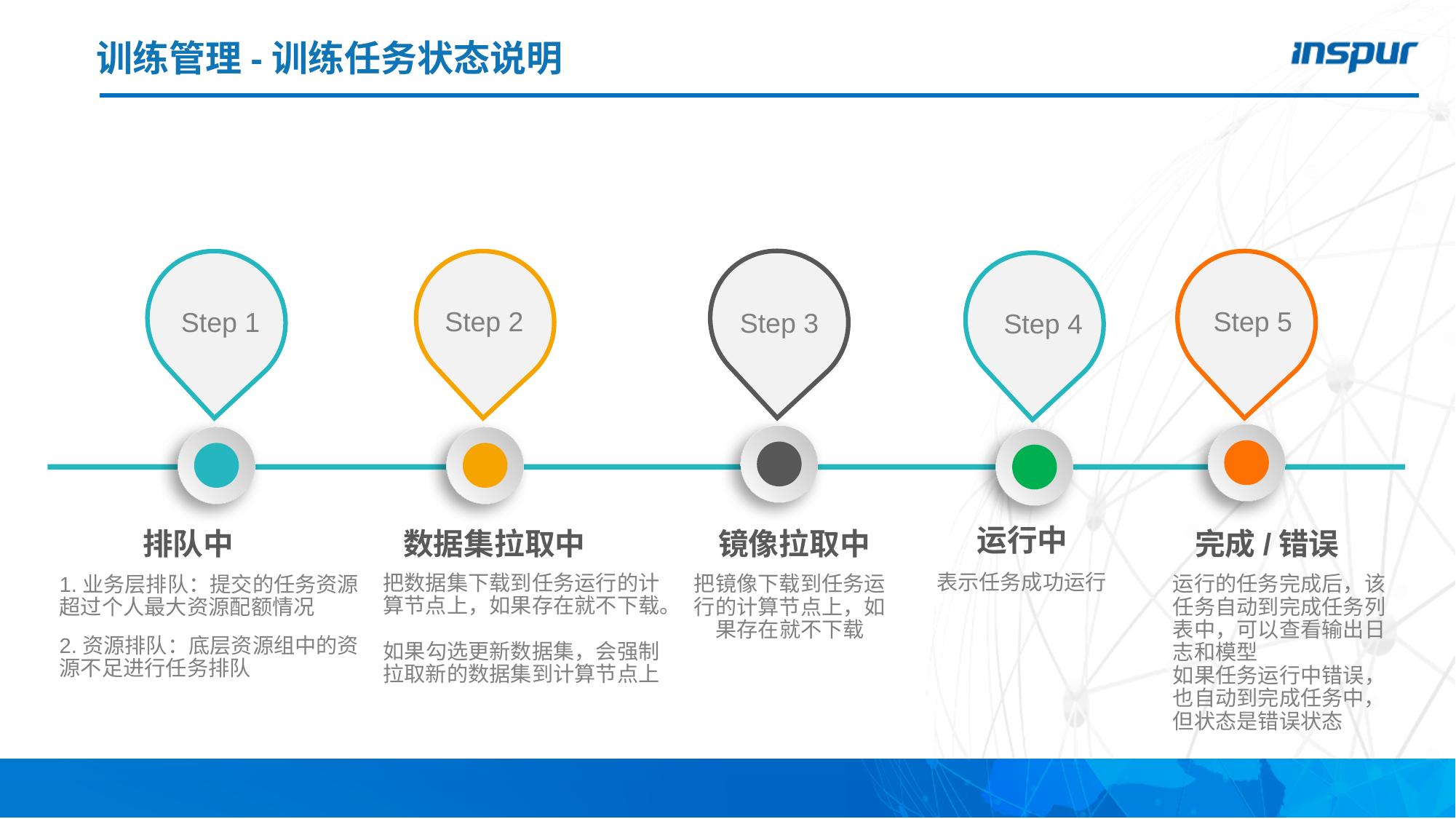

# 训练管理-训练任务状态说明

Step 2
Step 5
Step 1
Step 3
Step 4

运行中
排队中
数据集拉取中
完成/错误
镜像拉取中
表示任务成功运行
把数据集下载到任务运行的计算节点上，如果存在就不下载。
如果勾选更新数据集，会强制拉取新的数据集到计算节点上
把镜像下载到任务运行的计算节点上，如果存在就不下载
运行的任务完成后，该任务自动到完成任务列表中，可以查看输出日志和模型
如果任务运行中错误，也自动到完成任务中，但状态是错误状态
1.业务层排队：提交的任务资源超过个人最大资源配额情况
2.资源排队：底层资源组中的资源不足进行任务排队